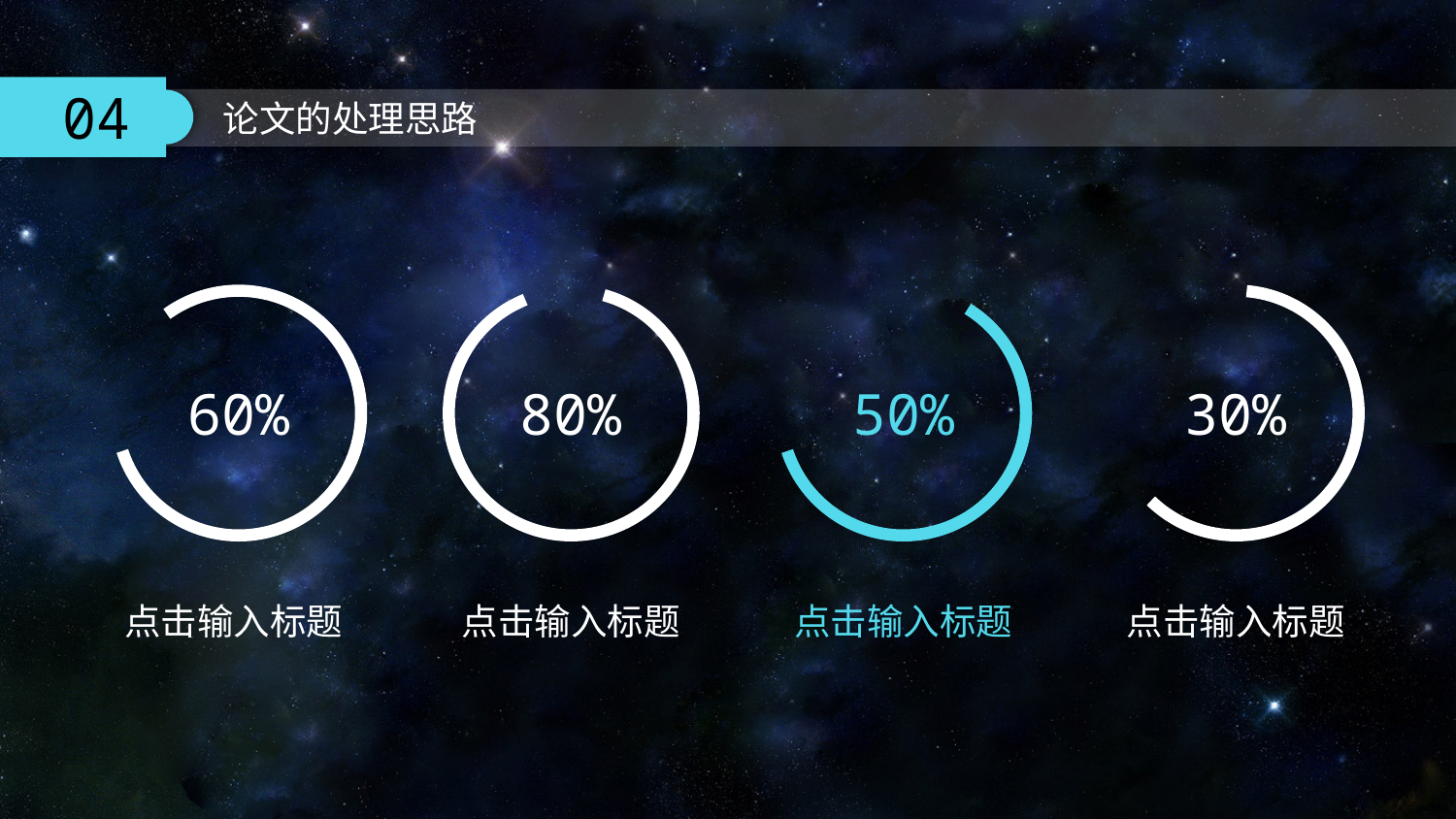

60%
80%
50%
30%
点击输入标题
点击输入标题
点击输入标题
点击输入标题